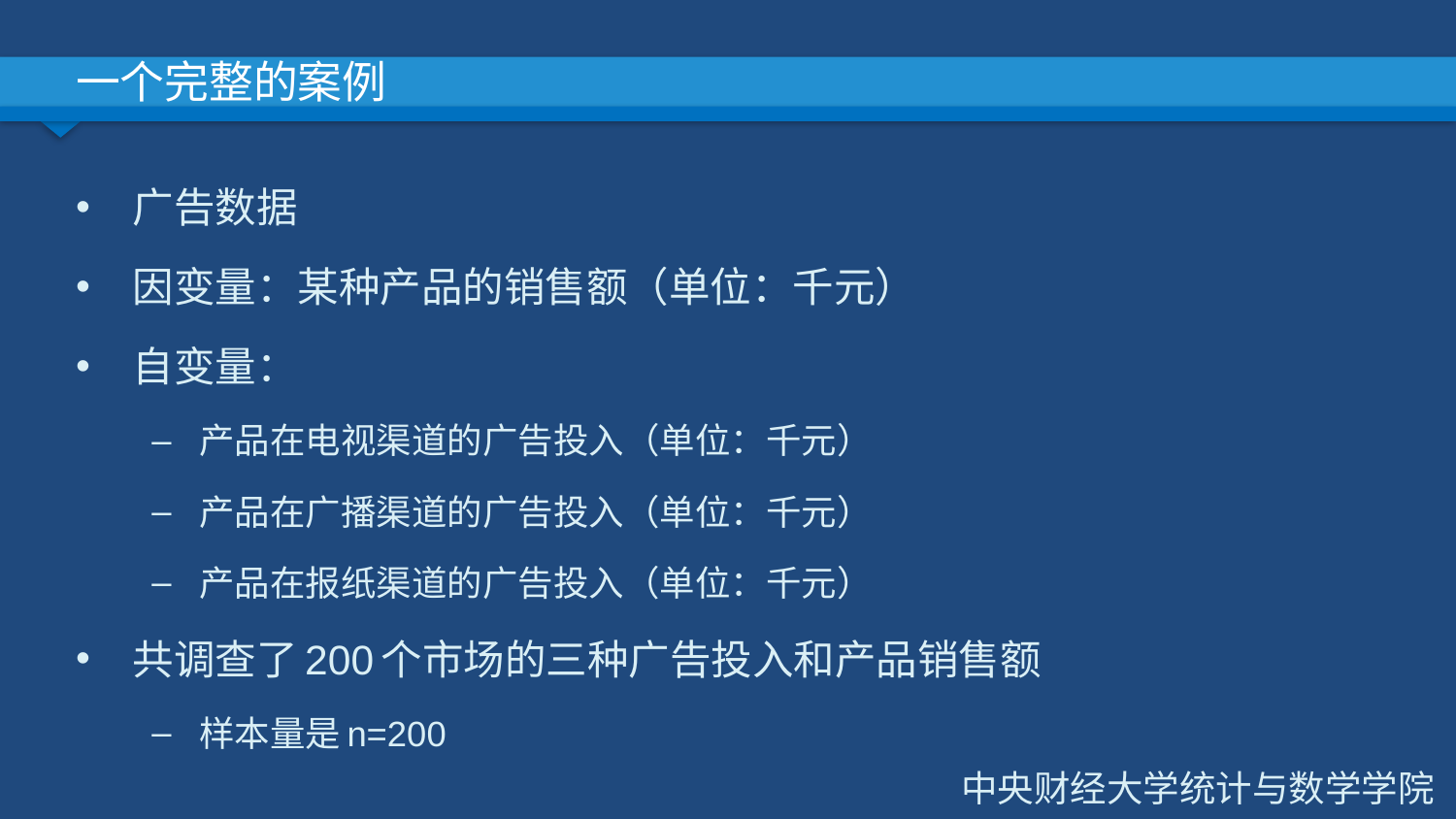

# 一个完整的案例
广告数据
因变量：某种产品的销售额（单位：千元）
自变量：
产品在电视渠道的广告投入（单位：千元）
产品在广播渠道的广告投入（单位：千元）
产品在报纸渠道的广告投入（单位：千元）
共调查了200个市场的三种广告投入和产品销售额
样本量是n=200